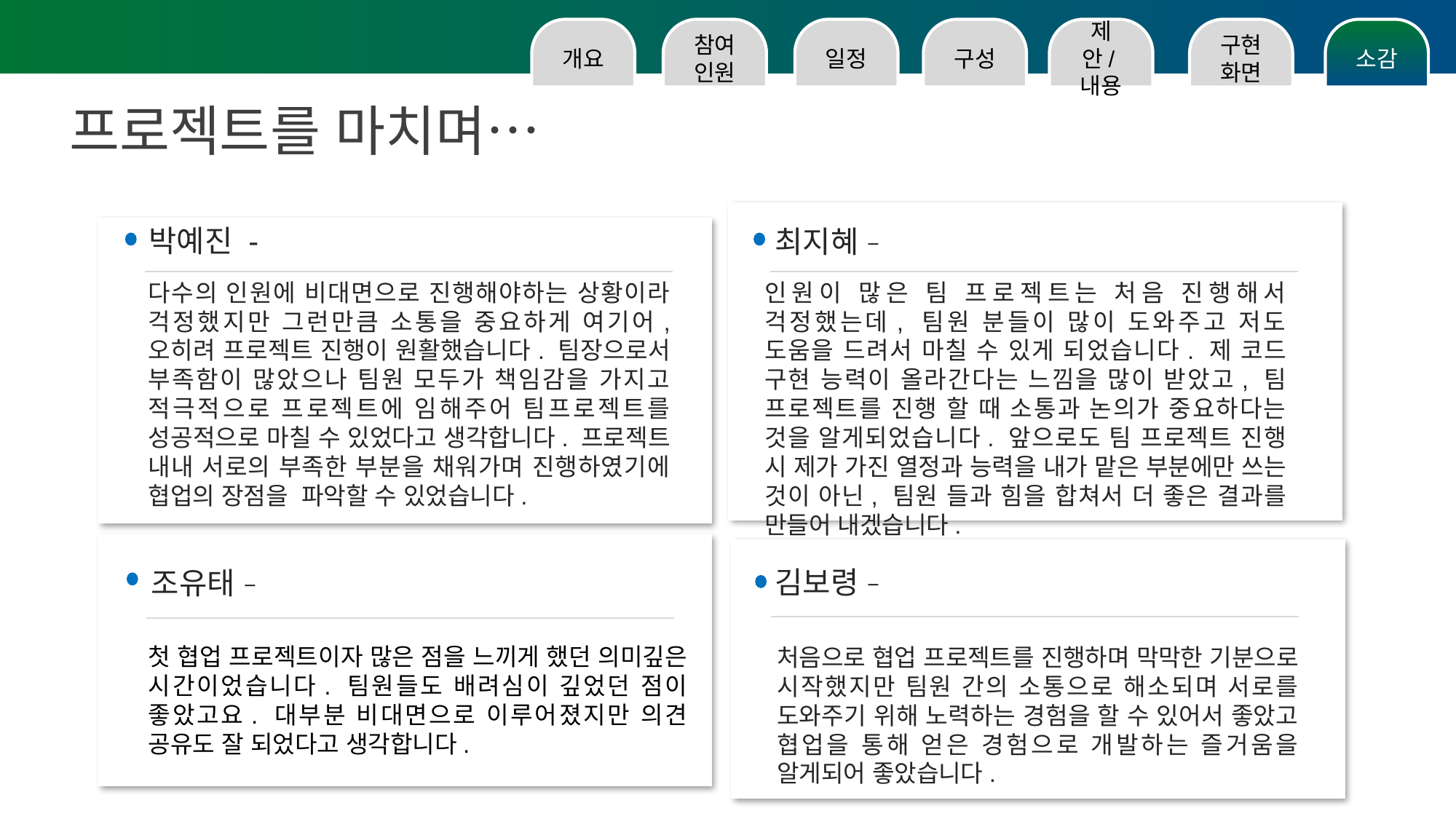

소감
구현화면
제안/내용
구성
일정
참여인원
개요

프로젝트를 마치며…

최지혜 –

박예진 -

다수의 인원에 비대면으로 진행해야하는 상황이라 걱정했지만 그런만큼 소통을 중요하게 여기어, 오히려 프로젝트 진행이 원활했습니다. 팀장으로서 부족함이 많았으나 팀원 모두가 책임감을 가지고 적극적으로 프로젝트에 임해주어 팀프로젝트를 성공적으로 마칠 수 있었다고 생각합니다. 프로젝트 내내 서로의 부족한 부분을 채워가며 진행하였기에 협업의 장점을  파악할 수 있었습니다.
인원이 많은 팀 프로젝트는 처음 진행해서 걱정했는데, 팀원 분들이 많이 도와주고 저도 도움을 드려서 마칠 수 있게 되었습니다. 제 코드 구현 능력이 올라간다는 느낌을 많이 받았고, 팀 프로젝트를 진행 할 때 소통과 논의가 중요하다는 것을 알게되었습니다. 앞으로도 팀 프로젝트 진행 시 제가 가진 열정과 능력을 내가 맡은 부분에만 쓰는 것이 아닌, 팀원 들과 힘을 합쳐서 더 좋은 결과를 만들어 내겠습니다.

김보령 –
조유태 –

첫 협업 프로젝트이자 많은 점을 느끼게 했던 의미깊은 시간이었습니다. 팀원들도 배려심이 깊었던 점이 좋았고요. 대부분 비대면으로 이루어졌지만 의견 공유도 잘 되었다고 생각합니다.
처음으로 협업 프로젝트를 진행하며 막막한 기분으로 시작했지만 팀원 간의 소통으로 해소되며 서로를 도와주기 위해 노력하는 경험을 할 수 있어서 좋았고 협업을 통해 얻은 경험으로 개발하는 즐거움을 알게되어 좋았습니다.